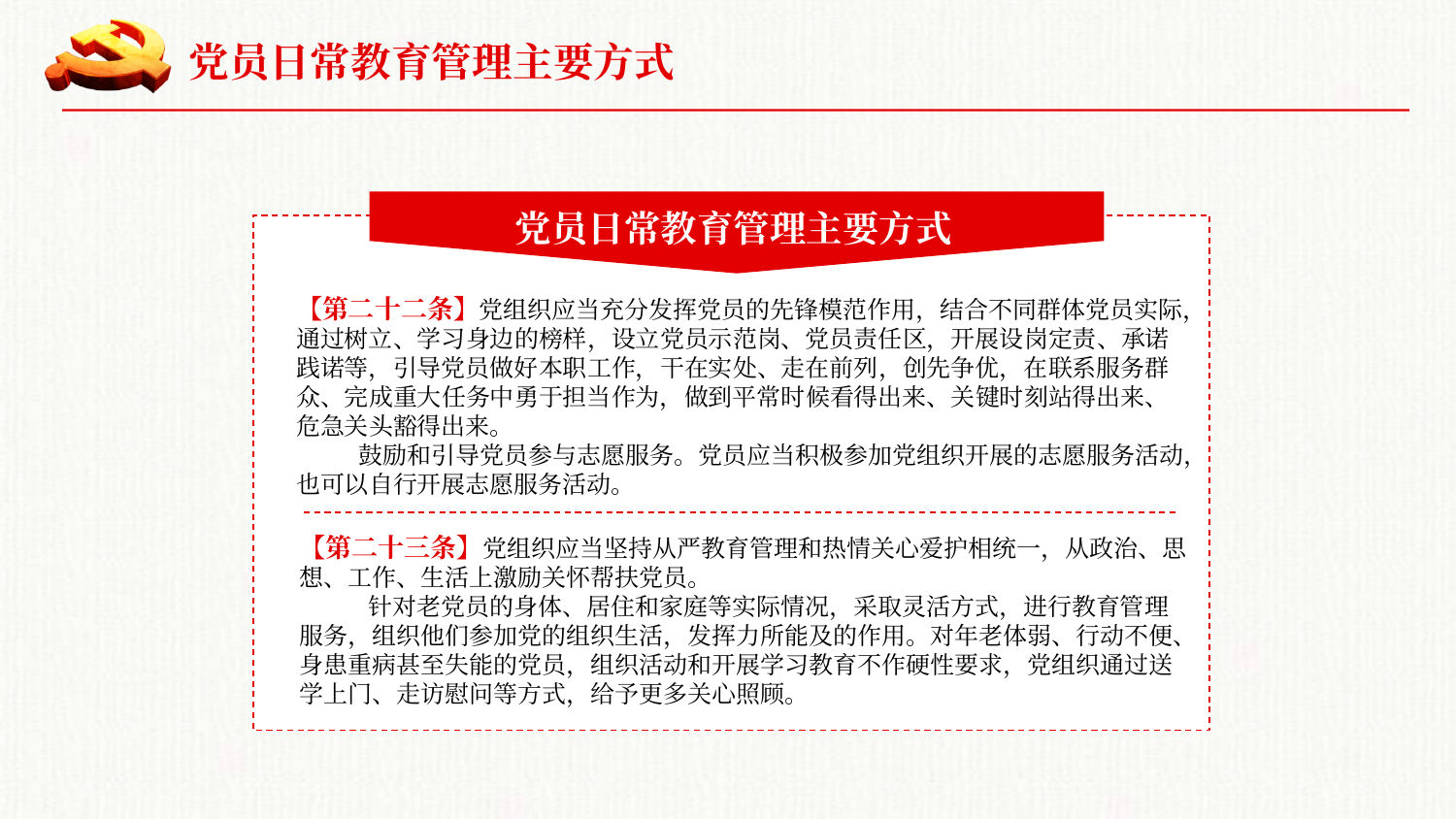

党员日常教育管理主要方式

党员日常教育管理主要方式

【第二十二条】党组织应当充分发挥党员的先锋模范作用，结合不同群体党员实际，通过树立、学习身边的榜样，设立党员示范岗、党员责任区，开展设岗定责、承诺践诺等，引导党员做好本职工作，干在实处、走在前列，创先争优，在联系服务群众、完成重大任务中勇于担当作为，做到平常时候看得出来、关键时刻站得出来、危急关头豁得出来。
         鼓励和引导党员参与志愿服务。党员应当积极参加党组织开展的志愿服务活动，也可以自行开展志愿服务活动。
【第二十三条】党组织应当坚持从严教育管理和热情关心爱护相统一，从政治、思想、工作、生活上激励关怀帮扶党员。
          针对老党员的身体、居住和家庭等实际情况，采取灵活方式，进行教育管理服务，组织他们参加党的组织生活，发挥力所能及的作用。对年老体弱、行动不便、身患重病甚至失能的党员，组织活动和开展学习教育不作硬性要求，党组织通过送学上门、走访慰问等方式，给予更多关心照顾。